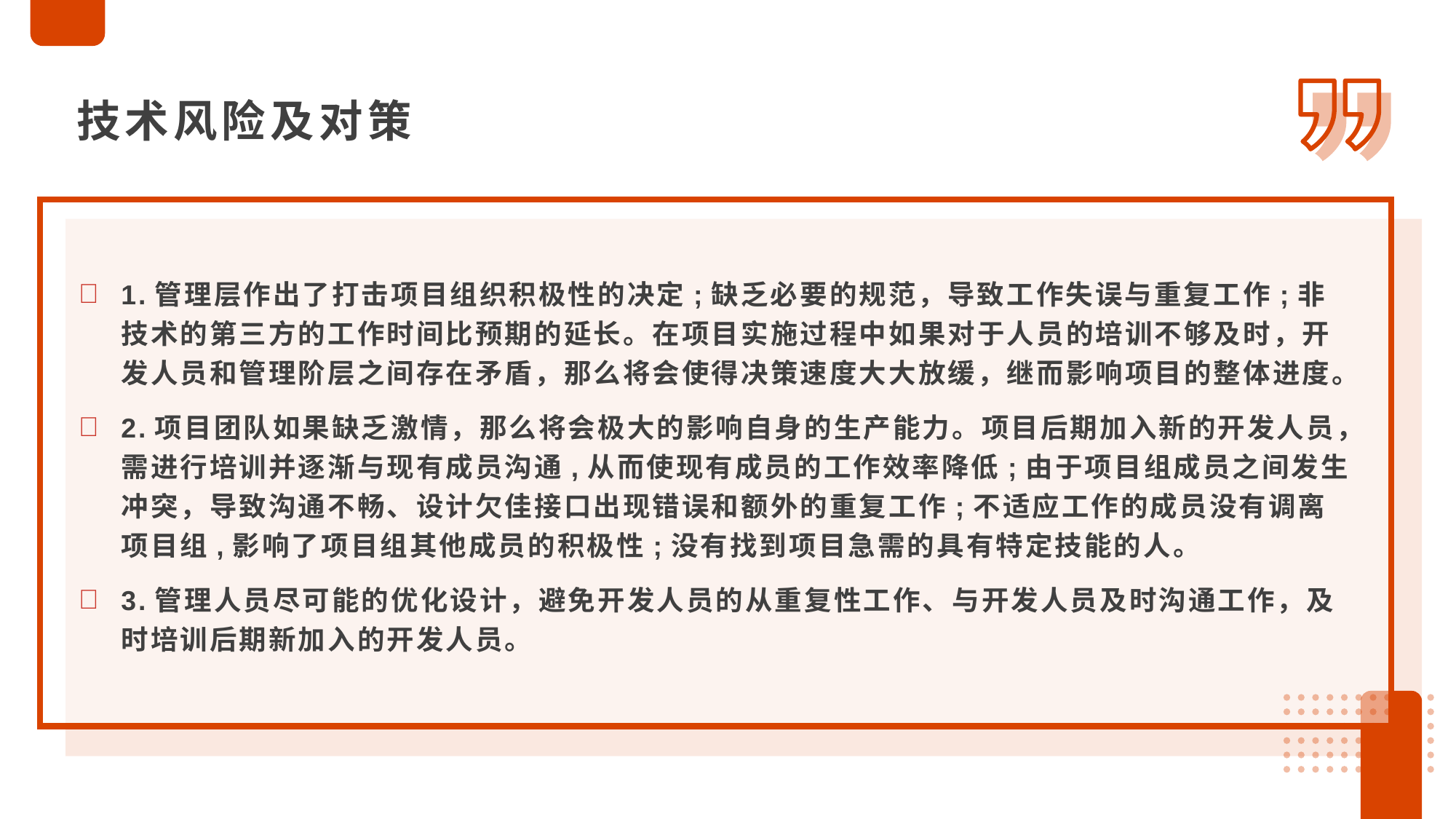

技术风险及对策

1.管理层作出了打击项目组织积极性的决定;缺乏必要的规范，导致工作失误与重复工作;非技术的第三方的工作时间比预期的延长。在项目实施过程中如果对于人员的培训不够及时，开发人员和管理阶层之间存在矛盾，那么将会使得决策速度大大放缓，继而影响项目的整体进度。
2.项目团队如果缺乏激情，那么将会极大的影响自身的生产能力。项目后期加入新的开发人员，需进行培训并逐渐与现有成员沟通,从而使现有成员的工作效率降低;由于项目组成员之间发生冲突，导致沟通不畅、设计欠佳接口出现错误和额外的重复工作;不适应工作的成员没有调离项目组,影响了项目组其他成员的积极性;没有找到项目急需的具有特定技能的人。
3.管理人员尽可能的优化设计，避免开发人员的从重复性工作、与开发人员及时沟通工作，及时培训后期新加入的开发人员。